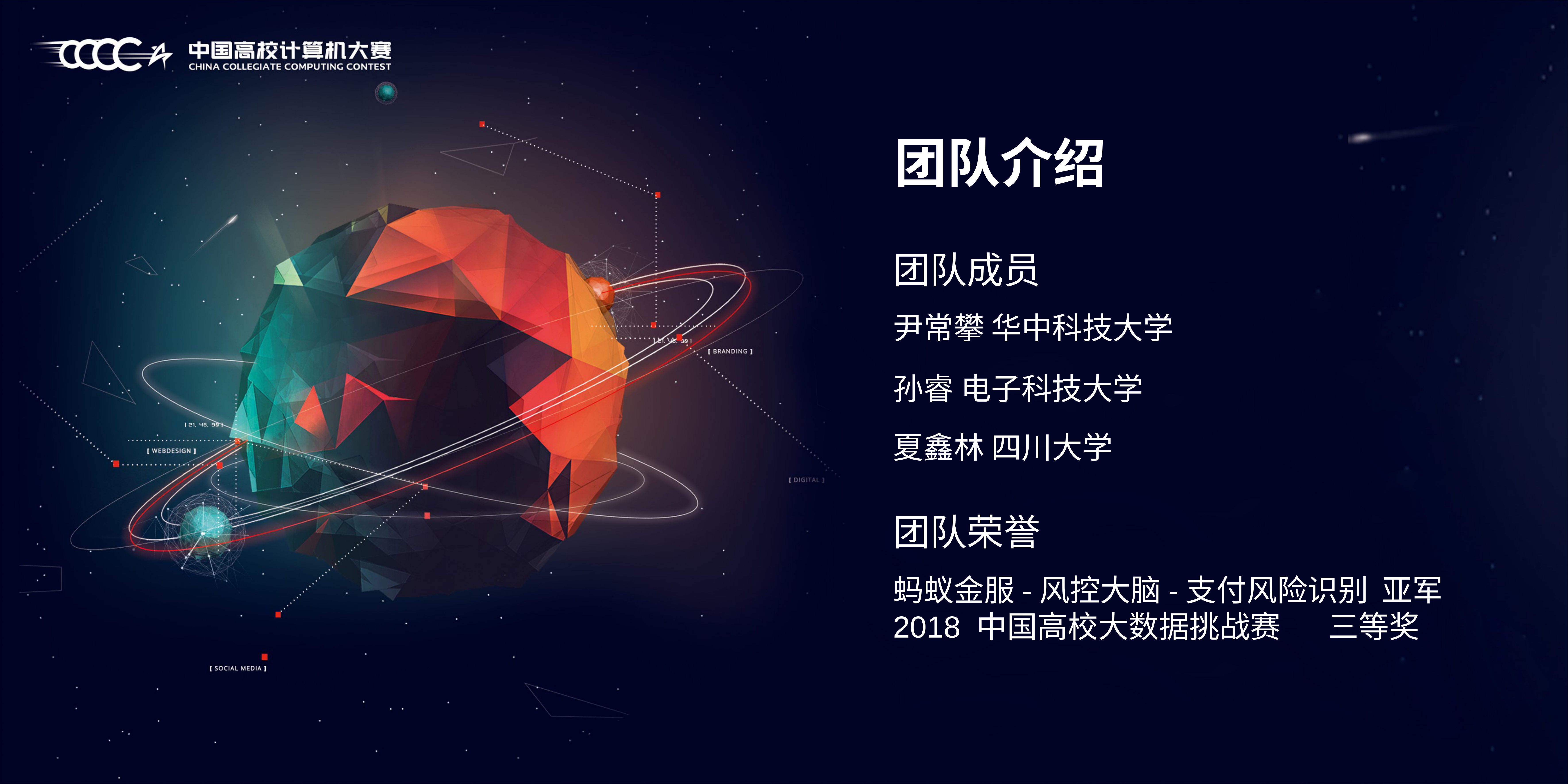

团队介绍

团队成员

尹常攀 华中科技大学

孙睿 电子科技大学

夏鑫林 四川大学

团队荣誉

蚂蚁金服-风控大脑-支付风险识别  亚军
2018 中国高校大数据挑战赛       三等奖